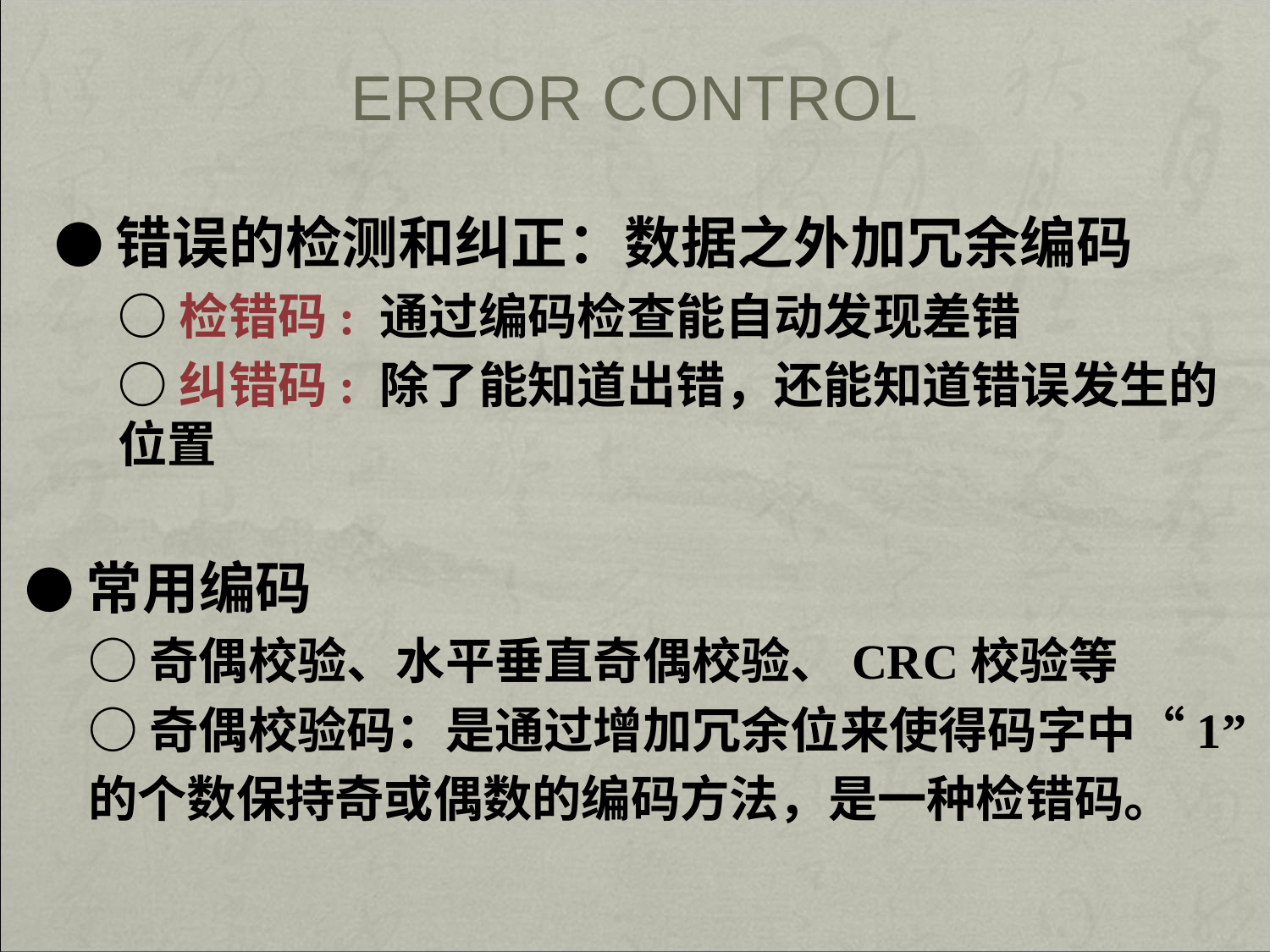

# Error Control
●错误的检测和纠正：数据之外加冗余编码
○检错码: 通过编码检查能自动发现差错
○纠错码: 除了能知道出错，还能知道错误发生的位置
●常用编码
○奇偶校验、水平垂直奇偶校验、CRC校验等
○奇偶校验码：是通过增加冗余位来使得码字中“1”
的个数保持奇或偶数的编码方法，是一种检错码。